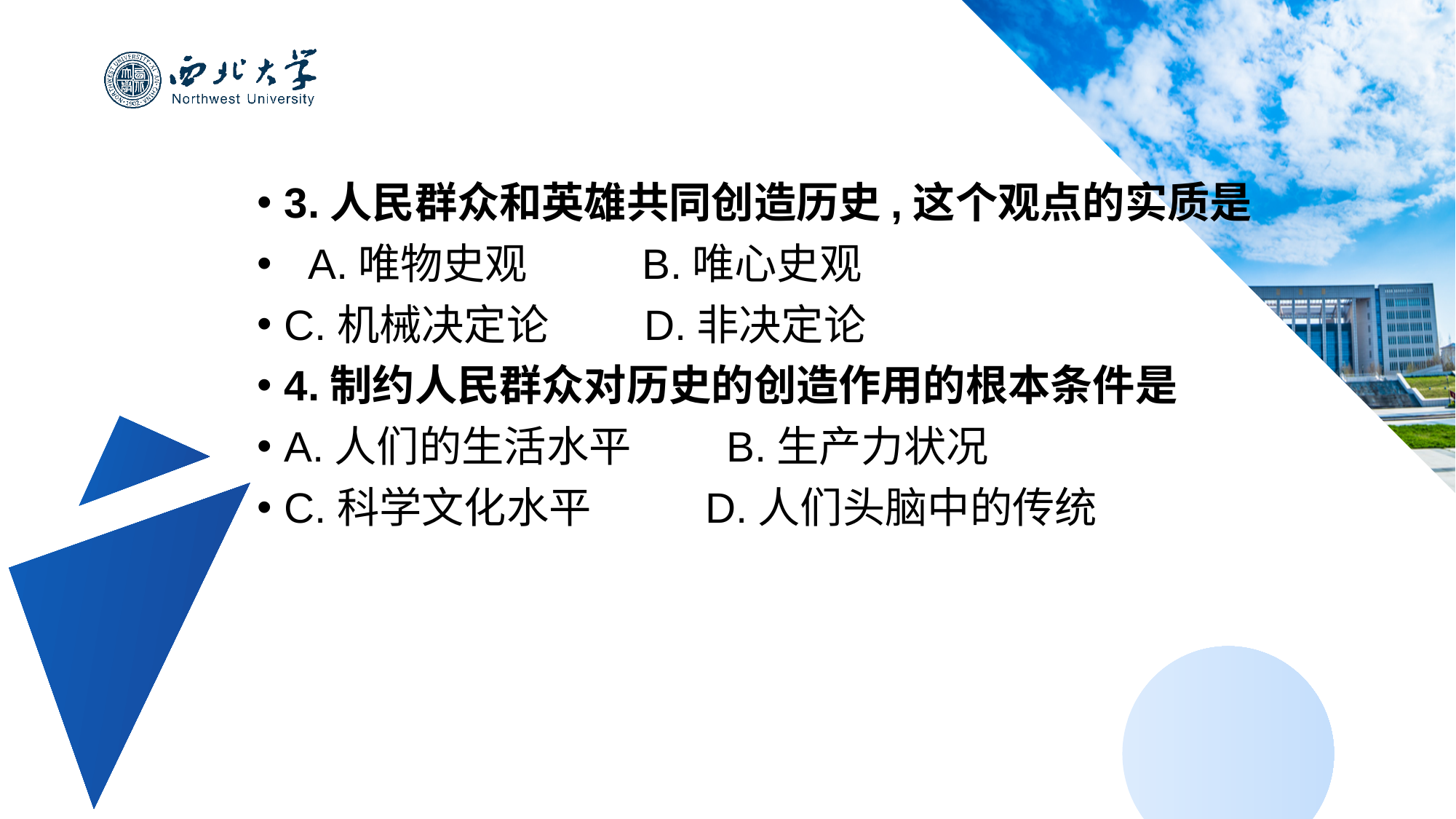

3.人民群众和英雄共同创造历史,这个观点的实质是
  A.唯物史观           B.唯心史观
C.机械决定论         D.非决定论
4.制约人民群众对历史的创造作用的根本条件是
A.人们的生活水平         B.生产力状况
C.科学文化水平           D.人们头脑中的传统